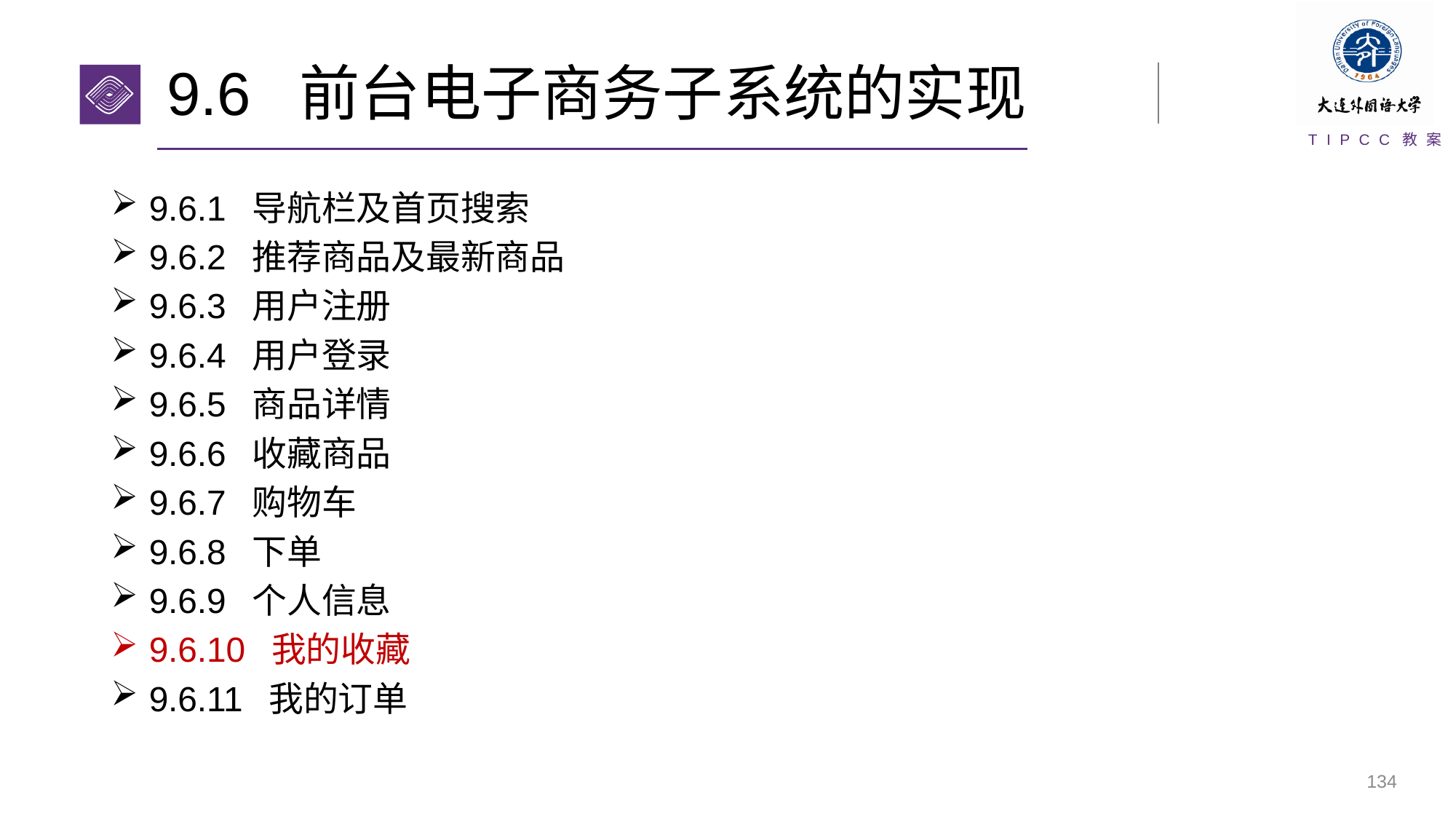

# 9.6  前台电子商务子系统的实现
9.6.1  导航栏及首页搜索
9.6.2  推荐商品及最新商品
9.6.3  用户注册
9.6.4  用户登录
9.6.5  商品详情
9.6.6  收藏商品
9.6.7  购物车
9.6.8  下单
9.6.9  个人信息
9.6.10  我的收藏
9.6.11  我的订单
134